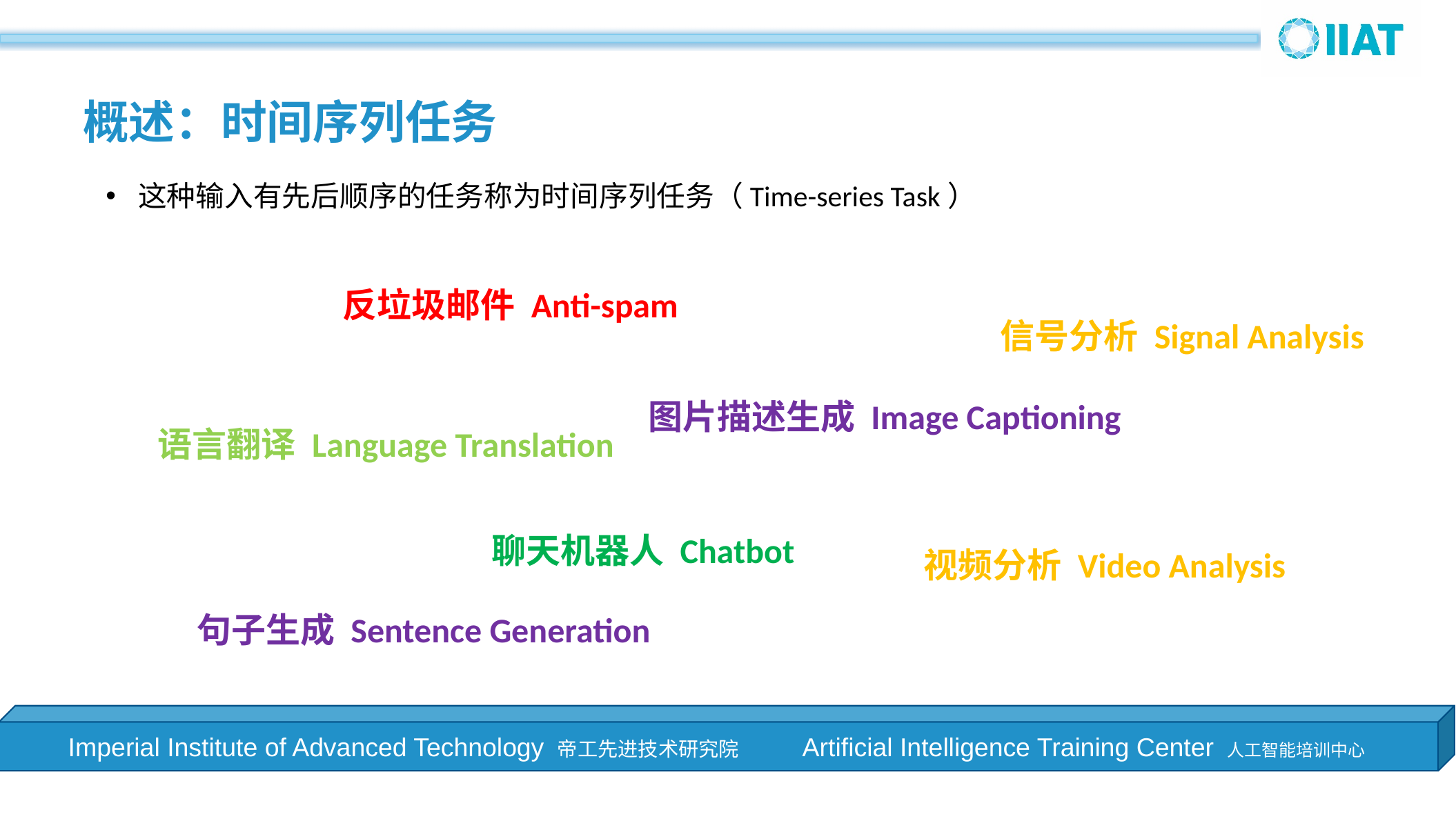

概述：时间序列任务
这种输入有先后顺序的任务称为时间序列任务（Time-series Task）
反垃圾邮件 Anti-spam
信号分析 Signal Analysis
图片描述生成 Image Captioning
语言翻译 Language Translation
聊天机器人 Chatbot
视频分析 Video Analysis
句子生成 Sentence Generation